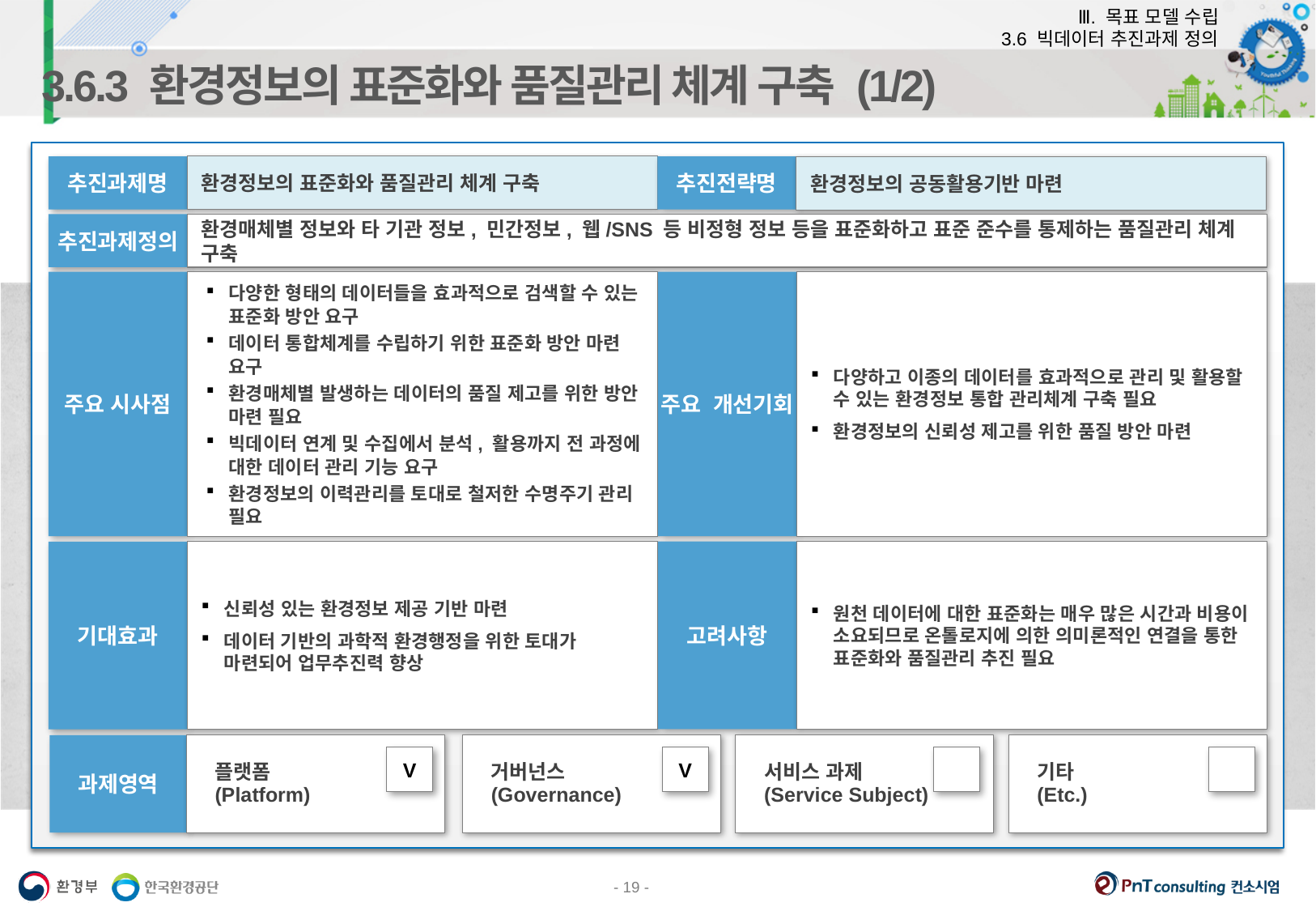

Ⅲ. 목표 모델 수립
3.6 빅데이터 추진과제 정의
3.6.3 환경정보의 표준화와 품질관리 체계 구축 (1/2)
환경정보의 표준화와 품질관리 체계 구축
추진전략명
추진과제명
환경정보의 공동활용기반 마련
추진과제정의
환경매체별 정보와 타 기관 정보, 민간정보, 웹/SNS 등 비정형 정보 등을 표준화하고 표준 준수를 통제하는 품질관리 체계 구축
주요 시사점
다양한 형태의 데이터들을 효과적으로 검색할 수 있는 표준화 방안 요구
데이터 통합체계를 수립하기 위한 표준화 방안 마련 요구
환경매체별 발생하는 데이터의 품질 제고를 위한 방안 마련 필요
빅데이터 연계 및 수집에서 분석, 활용까지 전 과정에 대한 데이터 관리 기능 요구
환경정보의 이력관리를 토대로 철저한 수명주기 관리 필요
주요  개선기회
다양하고 이종의 데이터를 효과적으로 관리 및 활용할 수 있는 환경정보 통합 관리체계 구축 필요
환경정보의 신뢰성 제고를 위한 품질 방안 마련
고려사항
원천 데이터에 대한 표준화는 매우 많은 시간과 비용이 소요되므로 온톨로지에 의한 의미론적인 연결을 통한 표준화와 품질관리 추진 필요
기대효과
신뢰성 있는 환경정보 제공 기반 마련
데이터 기반의 과학적 환경행정을 위한 토대가 마련되어 업무추진력 향상
과제영역
플랫폼
(Platform)
V
거버넌스
(Governance)
V
서비스 과제
(Service Subject)

기타
(Etc.)